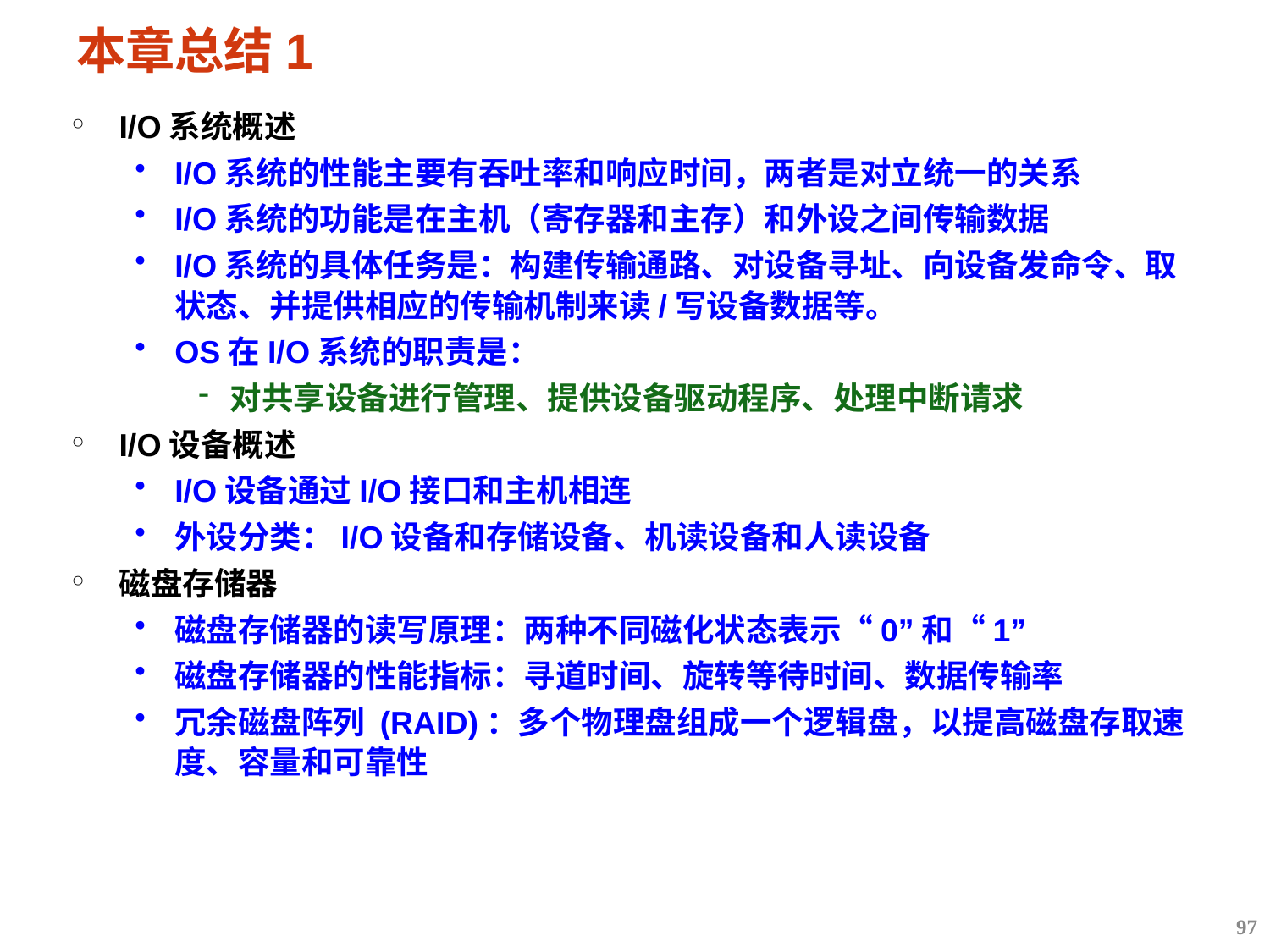

# 本章总结1
I/O系统概述
I/O系统的性能主要有吞吐率和响应时间，两者是对立统一的关系
I/O系统的功能是在主机（寄存器和主存）和外设之间传输数据
I/O系统的具体任务是：构建传输通路、对设备寻址、向设备发命令、取状态、并提供相应的传输机制来读/写设备数据等。
OS在I/O系统的职责是：
对共享设备进行管理、提供设备驱动程序、处理中断请求
I/O设备概述
I/O设备通过I/O接口和主机相连
外设分类：I/O设备和存储设备、机读设备和人读设备
磁盘存储器
磁盘存储器的读写原理：两种不同磁化状态表示“0”和“1”
磁盘存储器的性能指标：寻道时间、旋转等待时间、数据传输率
冗余磁盘阵列 (RAID)：多个物理盘组成一个逻辑盘，以提高磁盘存取速度、容量和可靠性
97